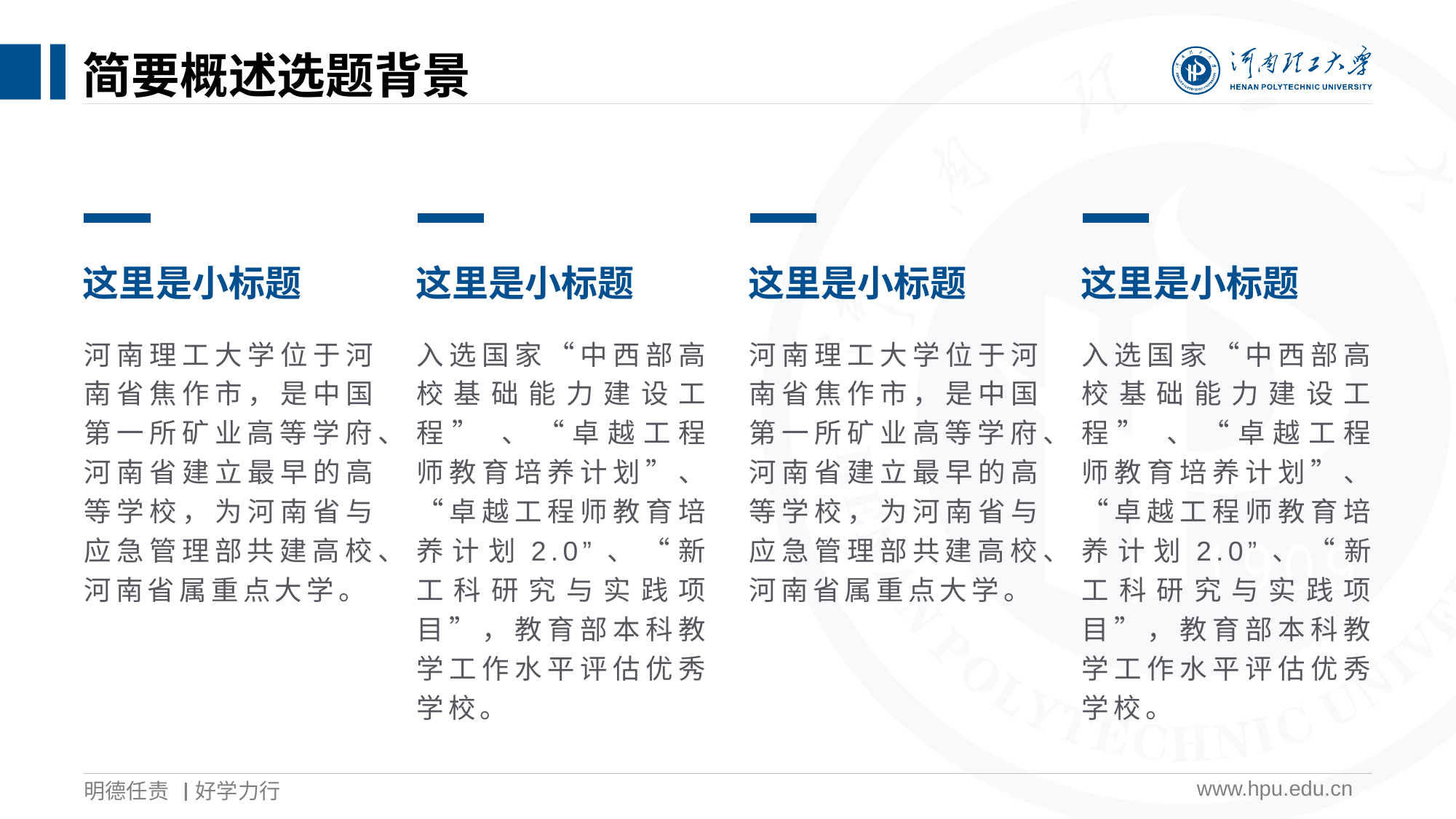

# 简要概述选题背景
这里是小标题
这里是小标题
这里是小标题
这里是小标题
河南理工大学位于河南省焦作市，是中国第一所矿业高等学府、河南省建立最早的高等学校，为河南省与应急管理部共建高校、河南省属重点大学。
入选国家“中西部高校基础能力建设工程” 、“卓越工程师教育培养计划”、“卓越工程师教育培养计划2.0”、“新工科研究与实践项目”，教育部本科教学工作水平评估优秀学校。
河南理工大学位于河南省焦作市，是中国第一所矿业高等学府、河南省建立最早的高等学校，为河南省与应急管理部共建高校、河南省属重点大学。
入选国家“中西部高校基础能力建设工程” 、“卓越工程师教育培养计划”、“卓越工程师教育培养计划2.0”、“新工科研究与实践项目”，教育部本科教学工作水平评估优秀学校。